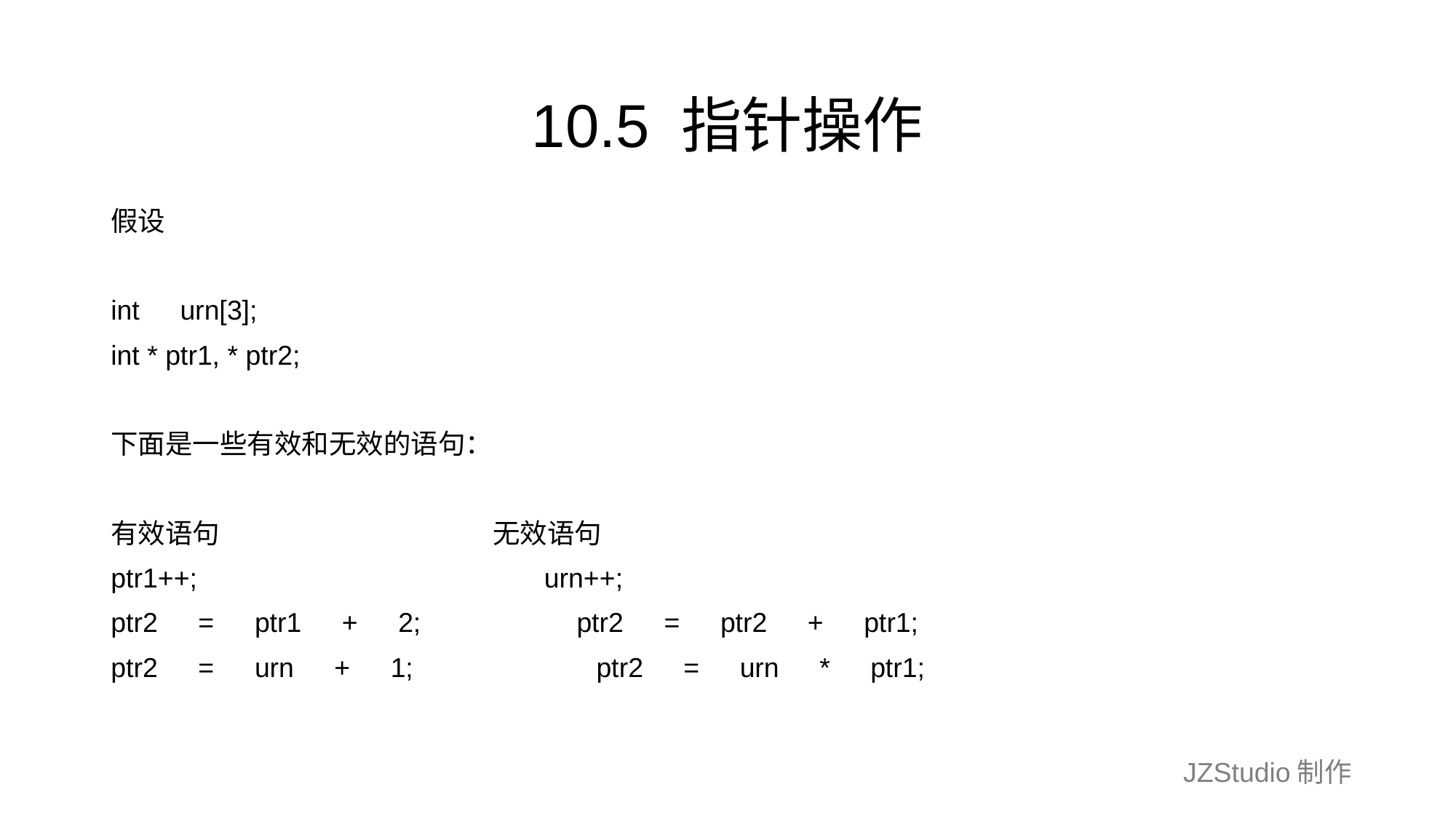

# 10.5 指针操作
假设

int　urn[3];
int * ptr1, * ptr2;

下面是一些有效和无效的语句：

有效语句　　　　　　　　　　无效语句
ptr1++;　　　　　　　　　　　　 urn++;
ptr2　=　ptr1　+　2;　　　　　 ptr2　=　ptr2　+　ptr1;
ptr2　=　urn　+　1;　　　　　　 ptr2　=　urn　*　ptr1;